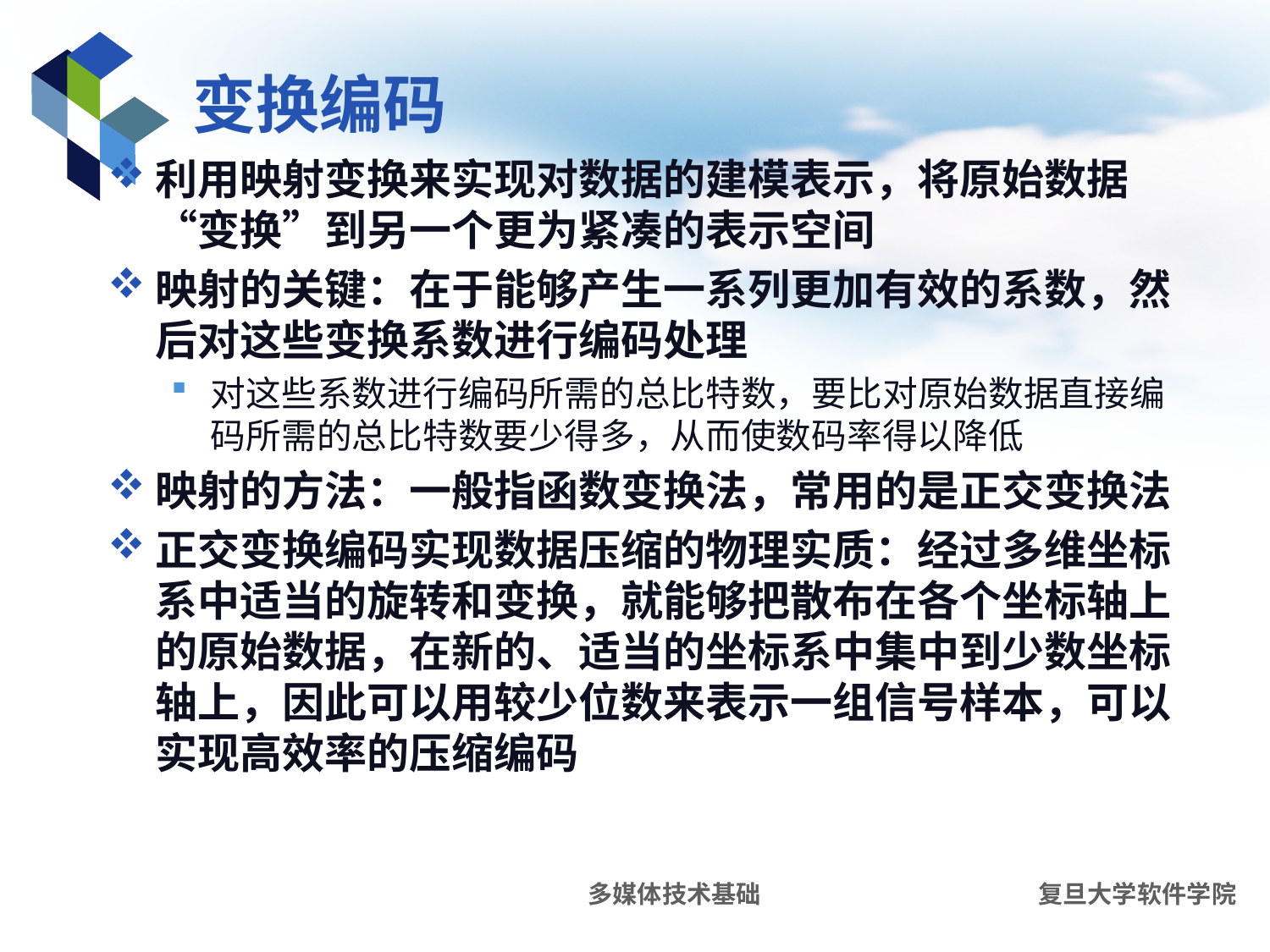

# 变换编码
利用映射变换来实现对数据的建模表示，将原始数据“变换”到另一个更为紧凑的表示空间
映射的关键：在于能够产生一系列更加有效的系数，然后对这些变换系数进行编码处理
对这些系数进行编码所需的总比特数，要比对原始数据直接编码所需的总比特数要少得多，从而使数码率得以降低
映射的方法：一般指函数变换法，常用的是正交变换法
正交变换编码实现数据压缩的物理实质：经过多维坐标系中适当的旋转和变换，就能够把散布在各个坐标轴上的原始数据，在新的、适当的坐标系中集中到少数坐标轴上，因此可以用较少位数来表示一组信号样本，可以实现高效率的压缩编码

多媒体技术基础